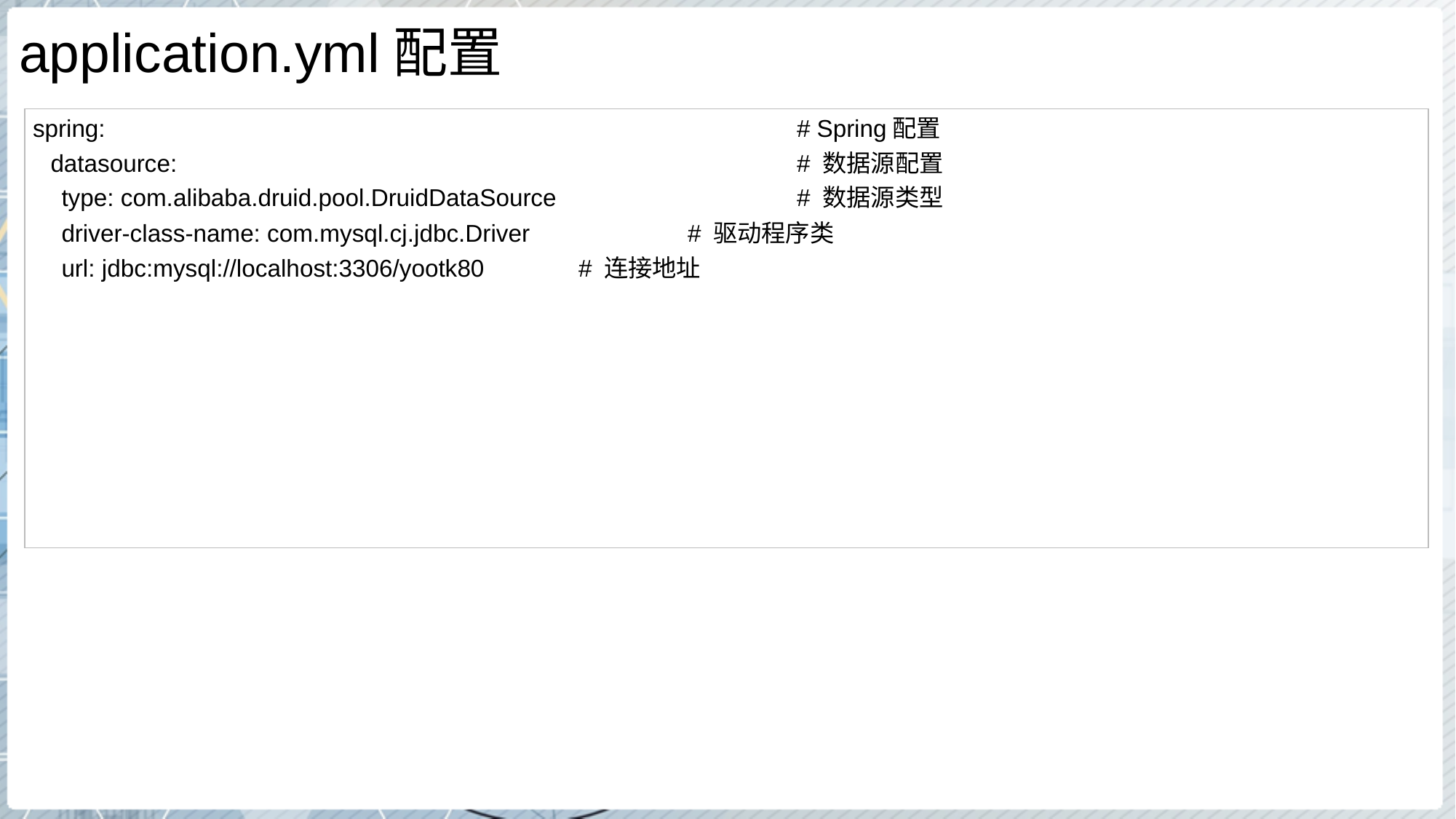

# application.yml配置
| spring: # Spring配置 datasource: # 数据源配置 type: com.alibaba.druid.pool.DruidDataSource # 数据源类型 driver-class-name: com.mysql.cj.jdbc.Driver # 驱动程序类 url: jdbc:mysql://localhost:3306/yootk80 # 连接地址 |
| --- |